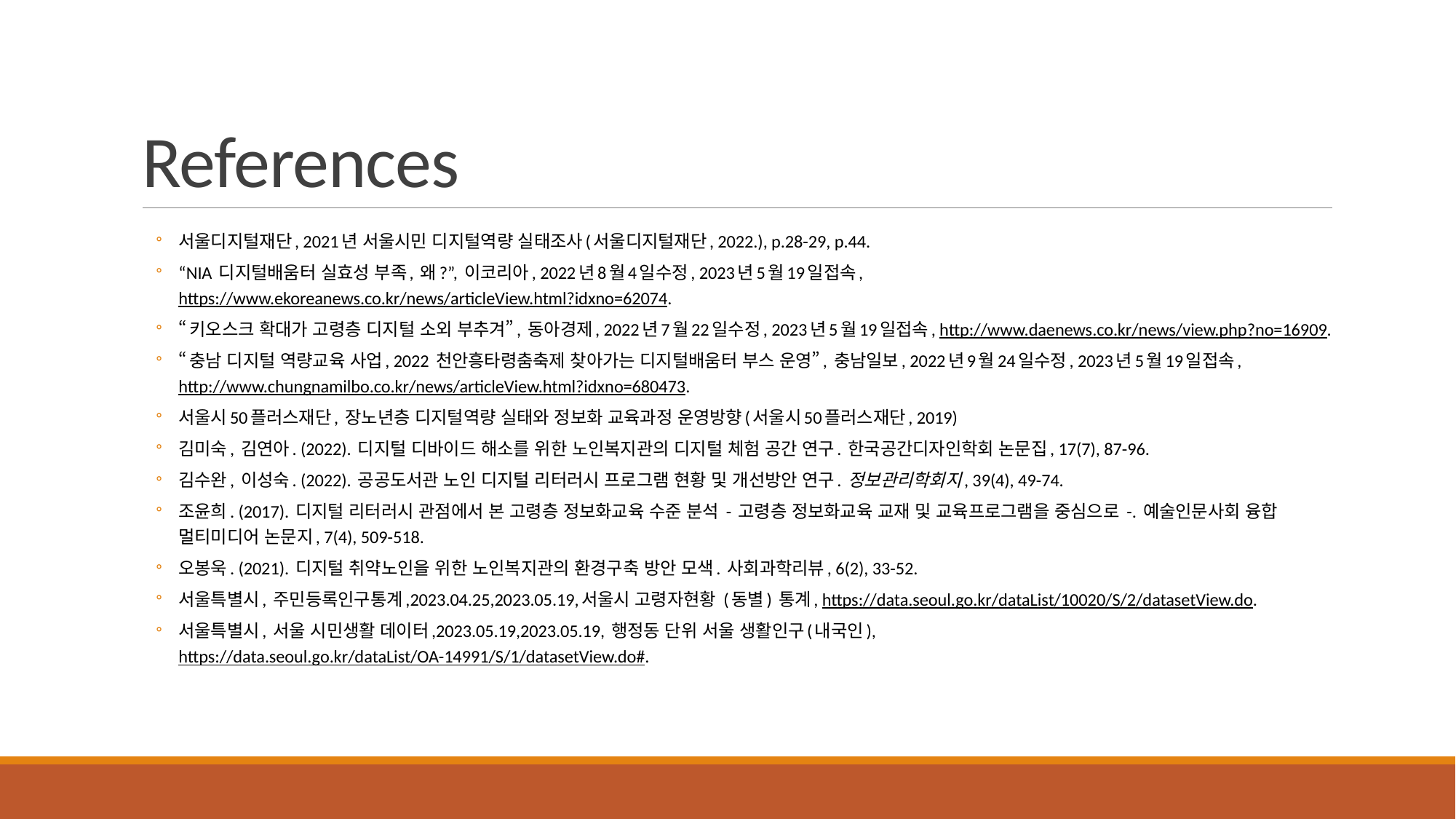

# References
서울디지털재단, 2021년 서울시민 디지털역량 실태조사(서울디지털재단, 2022.), p.28-29, p.44.
“NIA 디지털배움터 실효성 부족, 왜?”, 이코리아, 2022년8월4일수정, 2023년5월19일접속, https://www.ekoreanews.co.kr/news/articleView.html?idxno=62074.
“키오스크 확대가 고령층 디지털 소외 부추겨”, 동아경제, 2022년7월22일수정, 2023년5월19일접속, http://www.daenews.co.kr/news/view.php?no=16909.
“충남 디지털 역량교육 사업, 2022 천안흥타령춤축제 찾아가는 디지털배움터 부스 운영”, 충남일보, 2022년9월24일수정, 2023년5월19일접속, http://www.chungnamilbo.co.kr/news/articleView.html?idxno=680473.
서울시50플러스재단, 장노년층 디지털역량 실태와 정보화 교육과정 운영방향(서울시50플러스재단, 2019)
김미숙, 김연아. (2022). 디지털 디바이드 해소를 위한 노인복지관의 디지털 체험 공간 연구. 한국공간디자인학회 논문집, 17(7), 87-96.
김수완, 이성숙. (2022). 공공도서관 노인 디지털 리터러시 프로그램 현황 및 개선방안 연구. 정보관리학회지, 39(4), 49-74.
조윤희. (2017). 디지털 리터러시 관점에서 본 고령층 정보화교육 수준 분석 - 고령층 정보화교육 교재 및 교육프로그램을 중심으로 -. 예술인문사회 융합 멀티미디어 논문지, 7(4), 509-518.
오봉욱. (2021). 디지털 취약노인을 위한 노인복지관의 환경구축 방안 모색. 사회과학리뷰, 6(2), 33-52.
서울특별시, 주민등록인구통계,2023.04.25,2023.05.19,서울시 고령자현황 (동별) 통계, https://data.seoul.go.kr/dataList/10020/S/2/datasetView.do.
서울특별시, 서울 시민생활 데이터,2023.05.19,2023.05.19, 행정동 단위 서울 생활인구(내국인), https://data.seoul.go.kr/dataList/OA-14991/S/1/datasetView.do#.